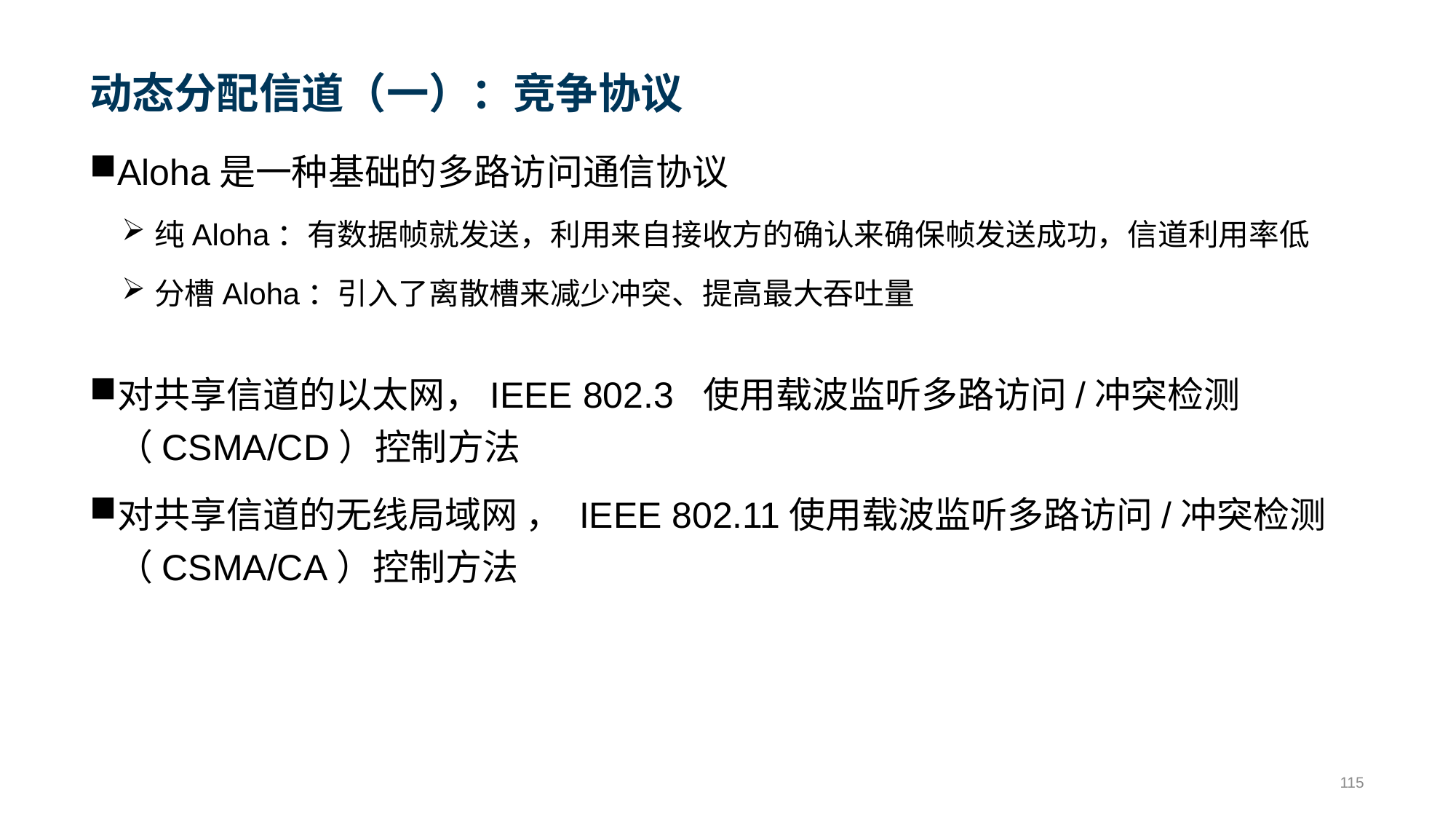

# 动态分配信道（一）：竞争协议
Aloha是一种基础的多路访问通信协议
纯Aloha：有数据帧就发送，利用来自接收方的确认来确保帧发送成功，信道利用率低
分槽Aloha：引入了离散槽来减少冲突、提高最大吞吐量

对共享信道的以太网，IEEE 802.3  使用载波监听多路访问/冲突检测（CSMA/CD）控制方法
对共享信道的无线局域网 ， IEEE 802.11使用载波监听多路访问/冲突检测（CSMA/CA）控制方法
115